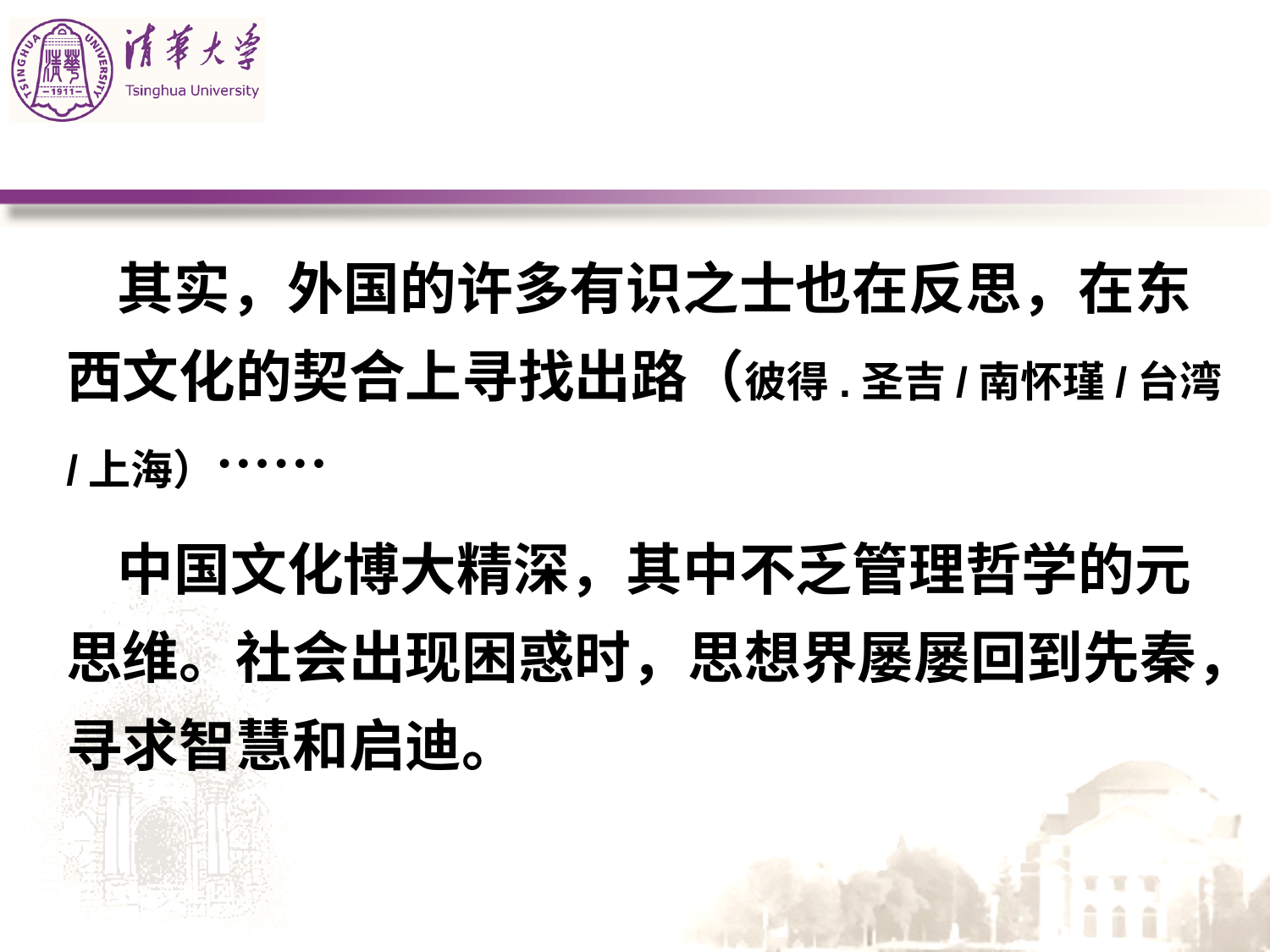

#
其实，外国的许多有识之士也在反思，在东西文化的契合上寻找出路（彼得.圣吉/南怀瑾/台湾/上海）……
中国文化博大精深，其中不乏管理哲学的元思维。社会出现困惑时，思想界屡屡回到先秦，寻求智慧和启迪。